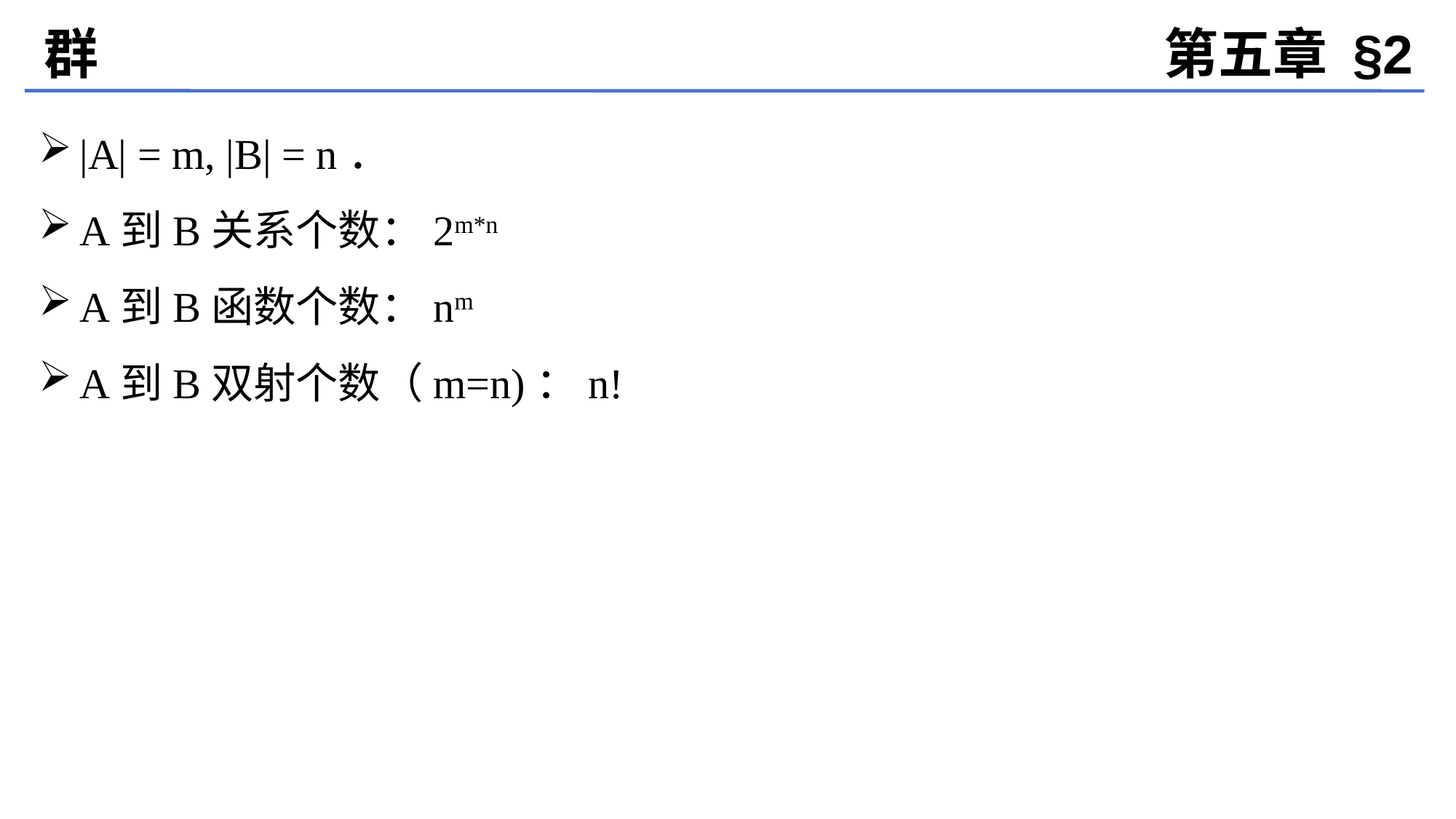

群
第五章 §2
|A| = m, |B| = n．
A到B关系个数：2m*n
A到B函数个数：nm
A到B双射个数（m=n)：n!